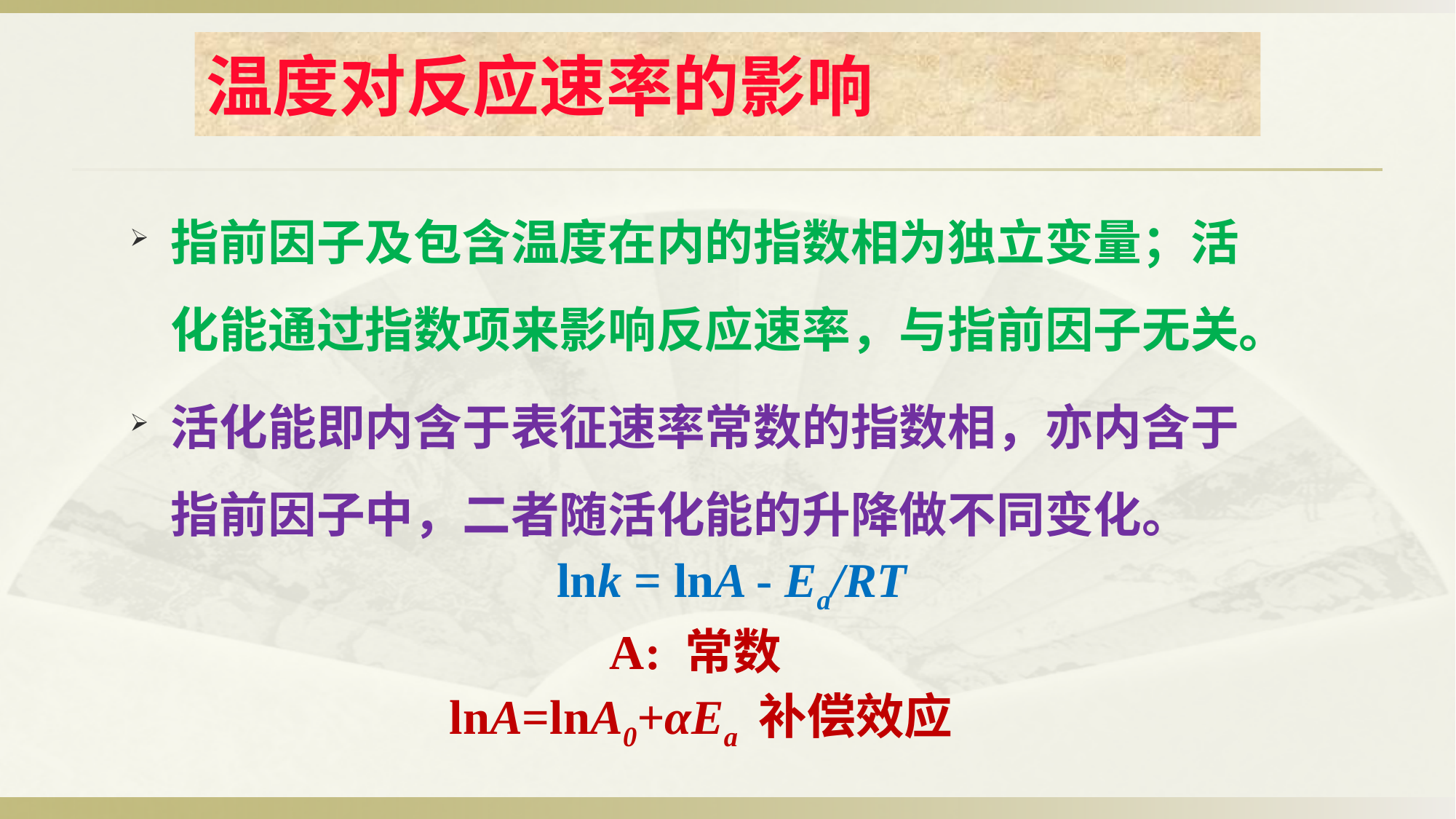

温度对反应速率的影响
#
指前因子及包含温度在内的指数相为独立变量；活化能通过指数项来影响反应速率，与指前因子无关。
活化能即内含于表征速率常数的指数相，亦内含于指前因子中，二者随活化能的升降做不同变化。
      lnk = lnA - Ea/RT
A: 常数
lnA=lnA0+αEa  补偿效应